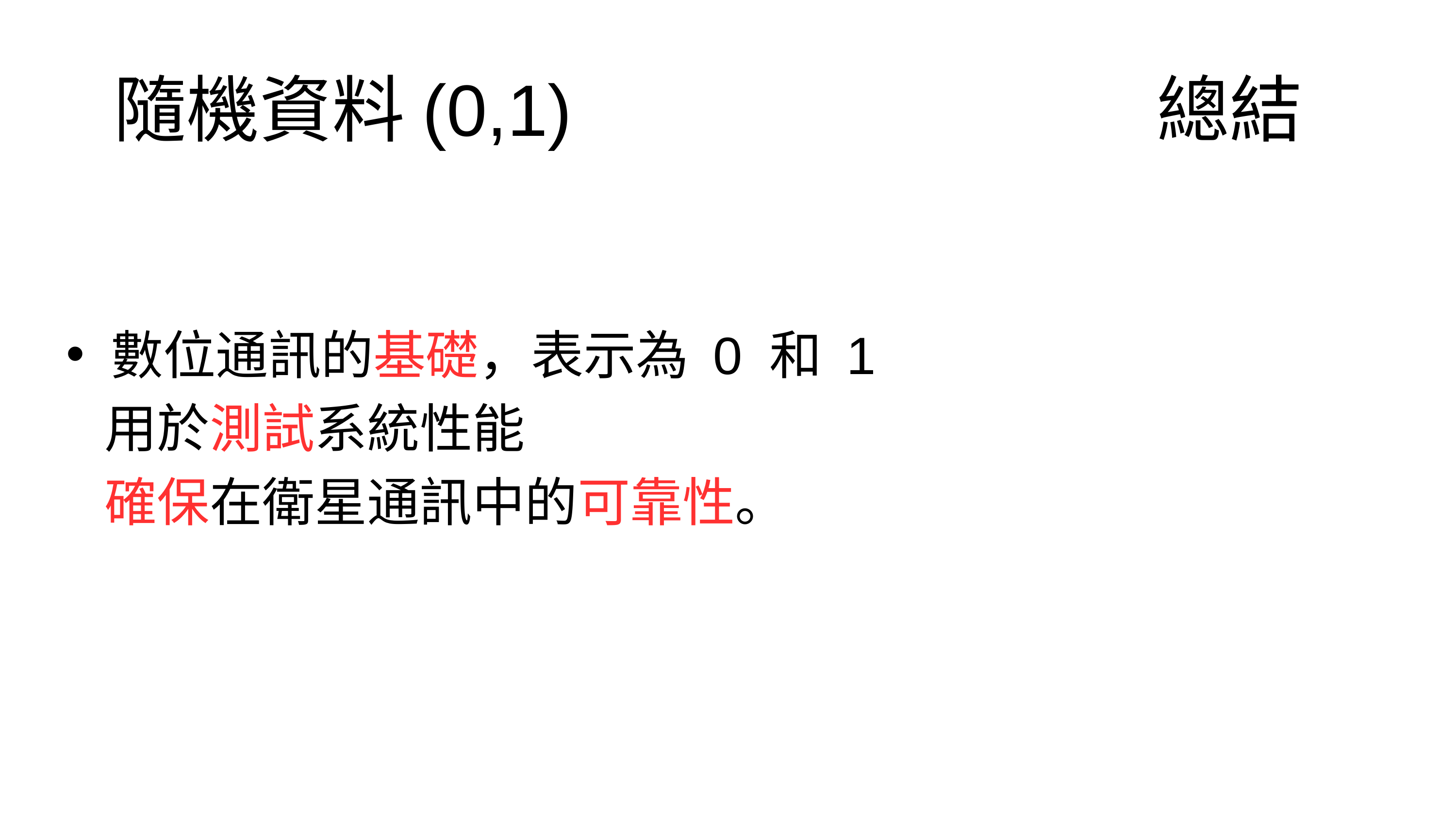

隨機資料(0,1)                            總結
數位通訊的基礎，表示為 0 和 1
      用於測試系統性能
      確保在衛星通訊中的可靠性。